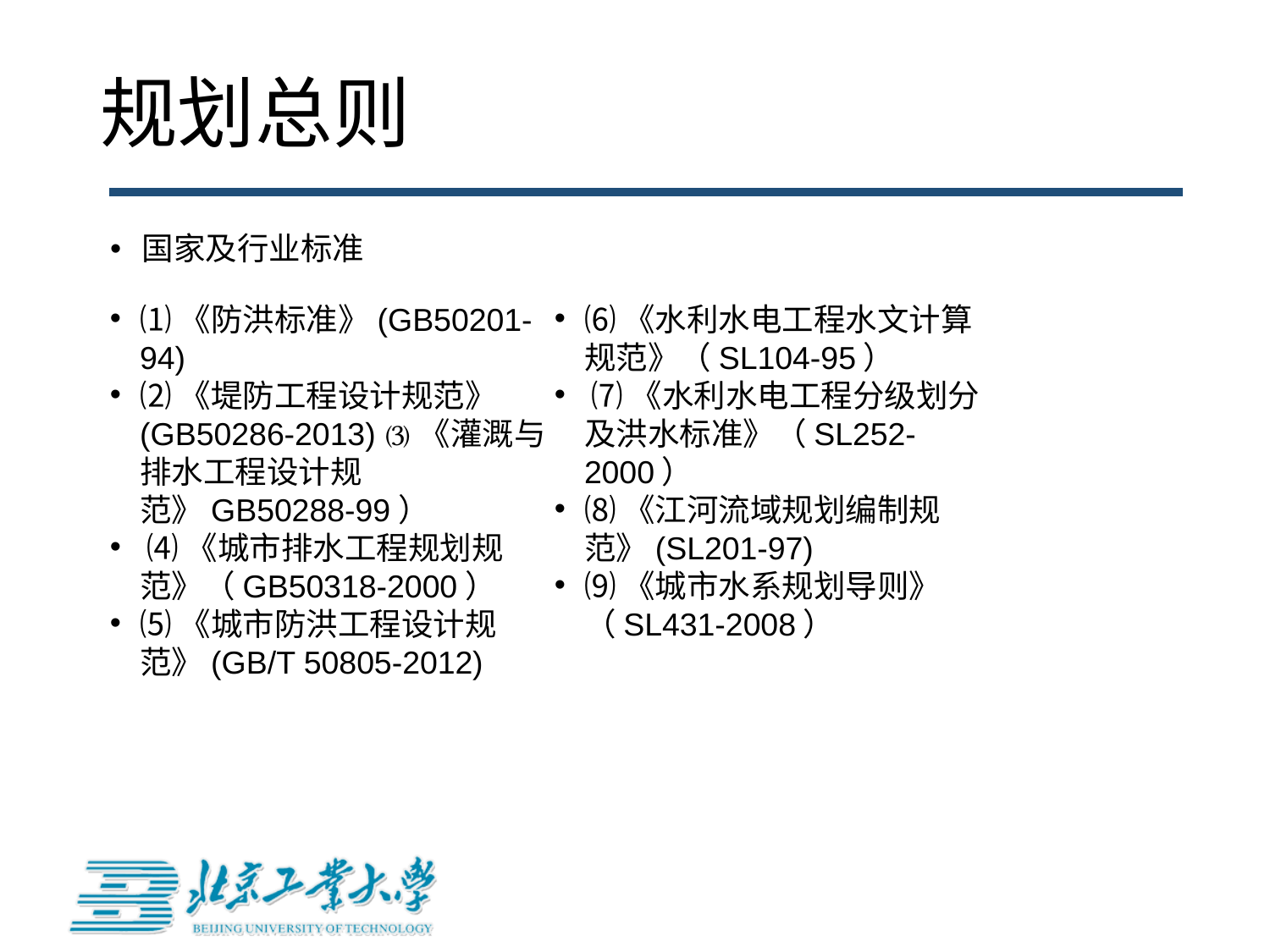

# 规划总则
国家及行业标准

⑴《防洪标准》(GB50201-94)
⑵《堤防工程设计规范》(GB50286-2013) ⑶《灌溉与排水工程设计规范》GB50288-99）
 ⑷《城市排水工程规划规范》（GB50318-2000）
⑸《城市防洪工程设计规范》(GB/T 50805-2012)
⑹《水利水电工程水文计算规范》（SL104-95）
 ⑺《水利水电工程分级划分及洪水标准》（SL252-2000）
⑻《江河流域规划编制规范》(SL201-97)
⑼《城市水系规划导则》（SL431-2008）